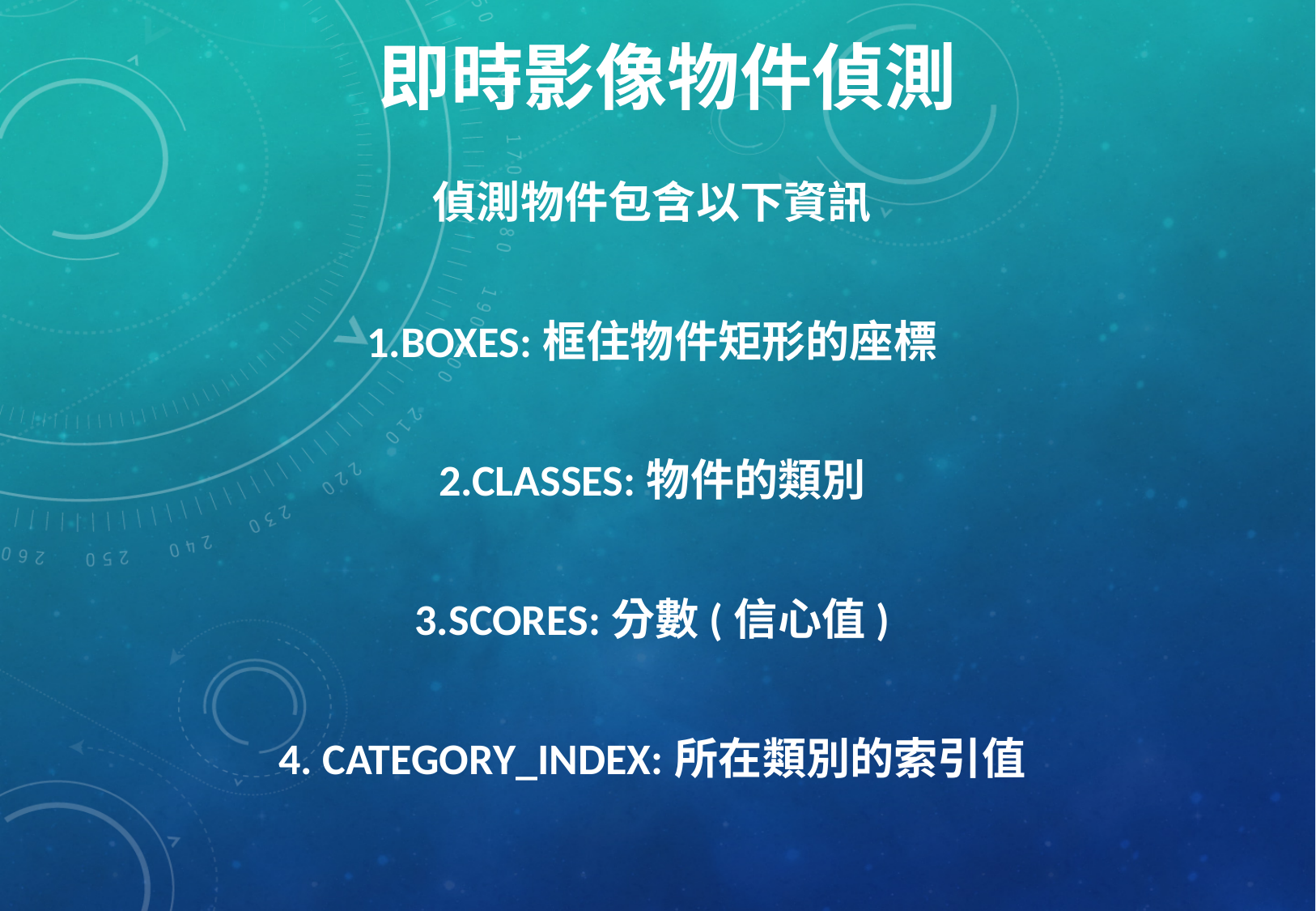

即時影像物件偵測
偵測物件包含以下資訊

1.BOXES:框住物件矩形的座標

2.CLASSES:物件的類別

3.SCORES:分數(信心值)

4. CATEGORY_INDEX:所在類別的索引值